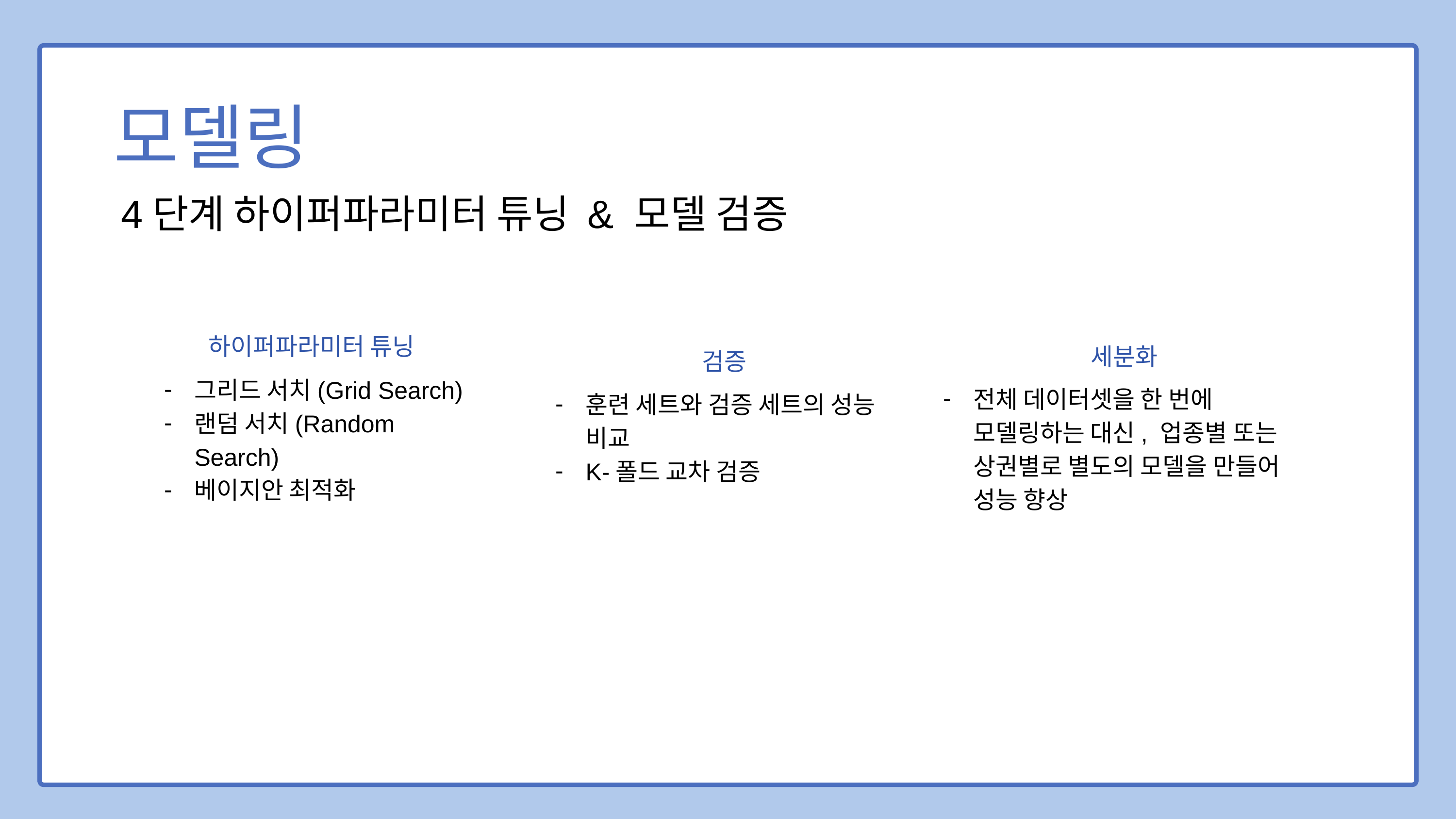

모델링
4단계 하이퍼파라미터 튜닝 & 모델 검증
하이퍼파라미터 튜닝

전체 데이터셋을 한 번에 모델링하는 대신, 업종별 또는 상권별로 별도의 모델을 만들어 성능 향상
세분화
검증
그리드 서치(Grid Search)
랜덤 서치(Random Search)
베이지안 최적화
훈련 세트와 검증 세트의 성능 비교
K-폴드 교차 검증